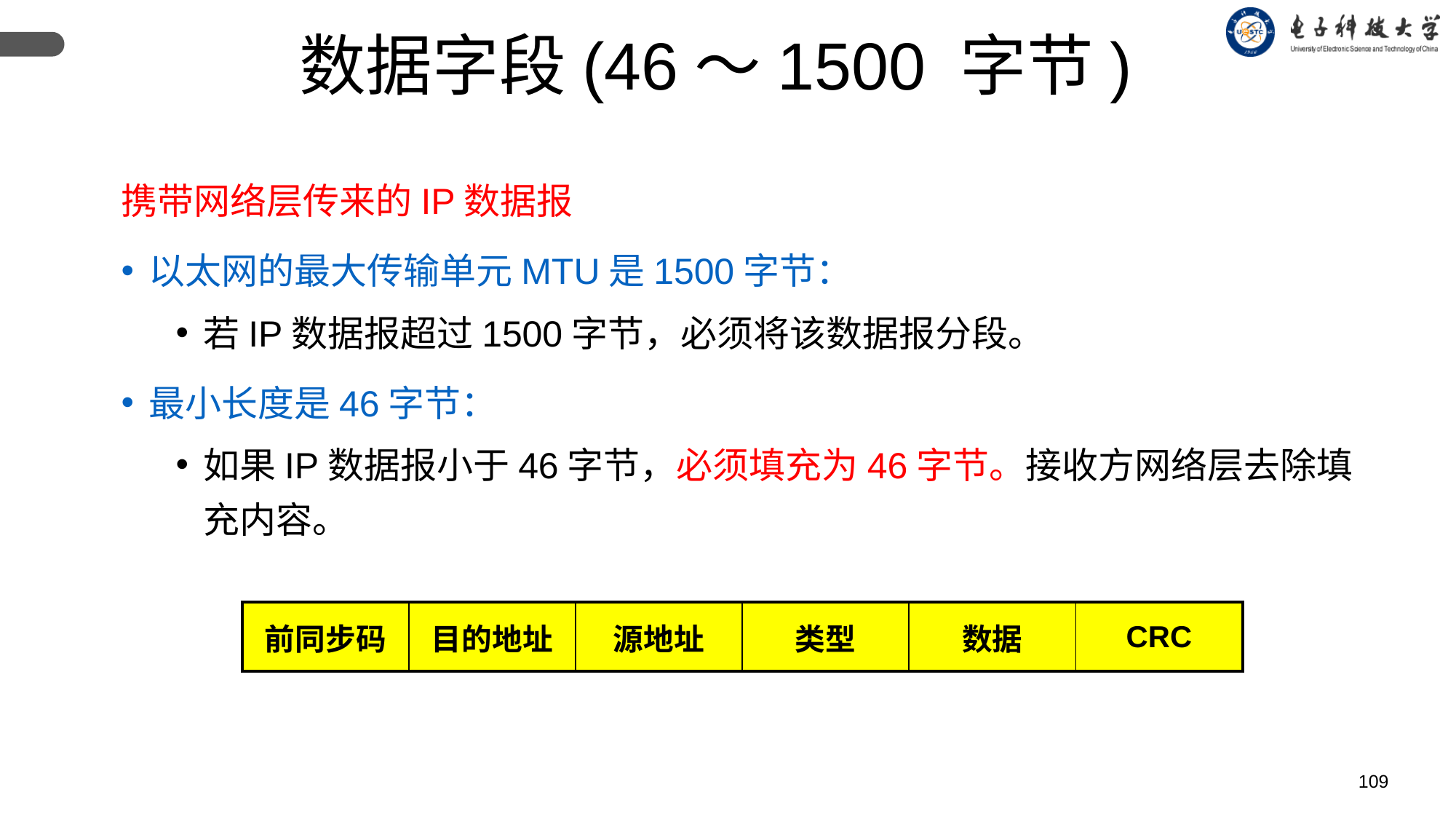

数据字段(46～1500 字节)
携带网络层传来的IP数据报
以太网的最大传输单元MTU是1500字节：
若IP数据报超过1500字节，必须将该数据报分段。
最小长度是46字节：
如果IP数据报小于46字节，必须填充为46字节。接收方网络层去除填充内容。
| 前同步码 | 目的地址 | 源地址 | 类型 | 数据 | CRC |
| --- | --- | --- | --- | --- | --- |
109